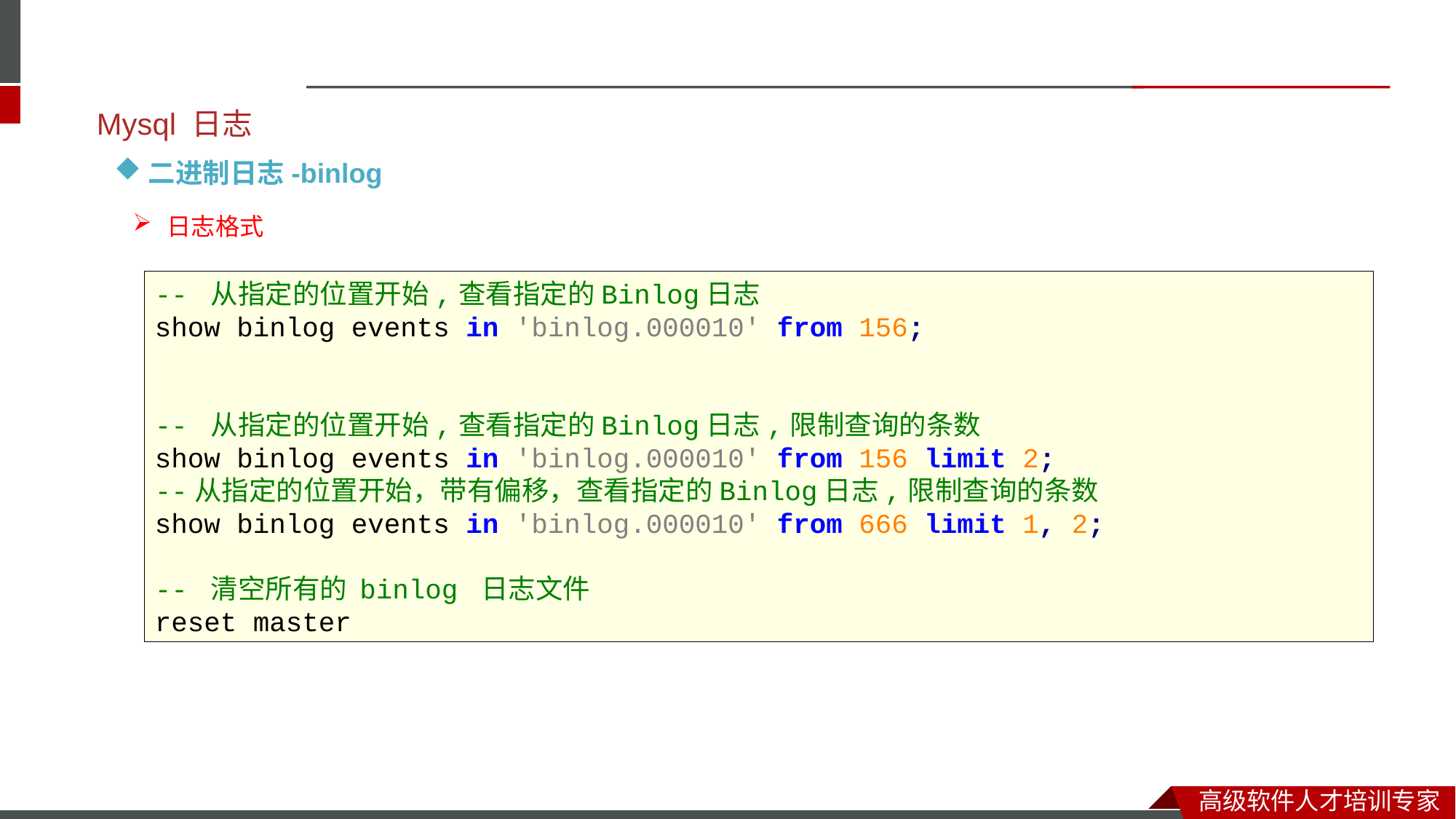

Mysql 日志
二进制日志-binlog
日志格式
-- 从指定的位置开始,查看指定的Binlog日志
show binlog events in 'binlog.000010' from 156;

-- 从指定的位置开始,查看指定的Binlog日志,限制查询的条数
show binlog events in 'binlog.000010' from 156 limit 2;
--从指定的位置开始，带有偏移，查看指定的Binlog日志,限制查询的条数
show binlog events in 'binlog.000010' from 666 limit 1, 2;

-- 清空所有的 binlog 日志文件
reset master